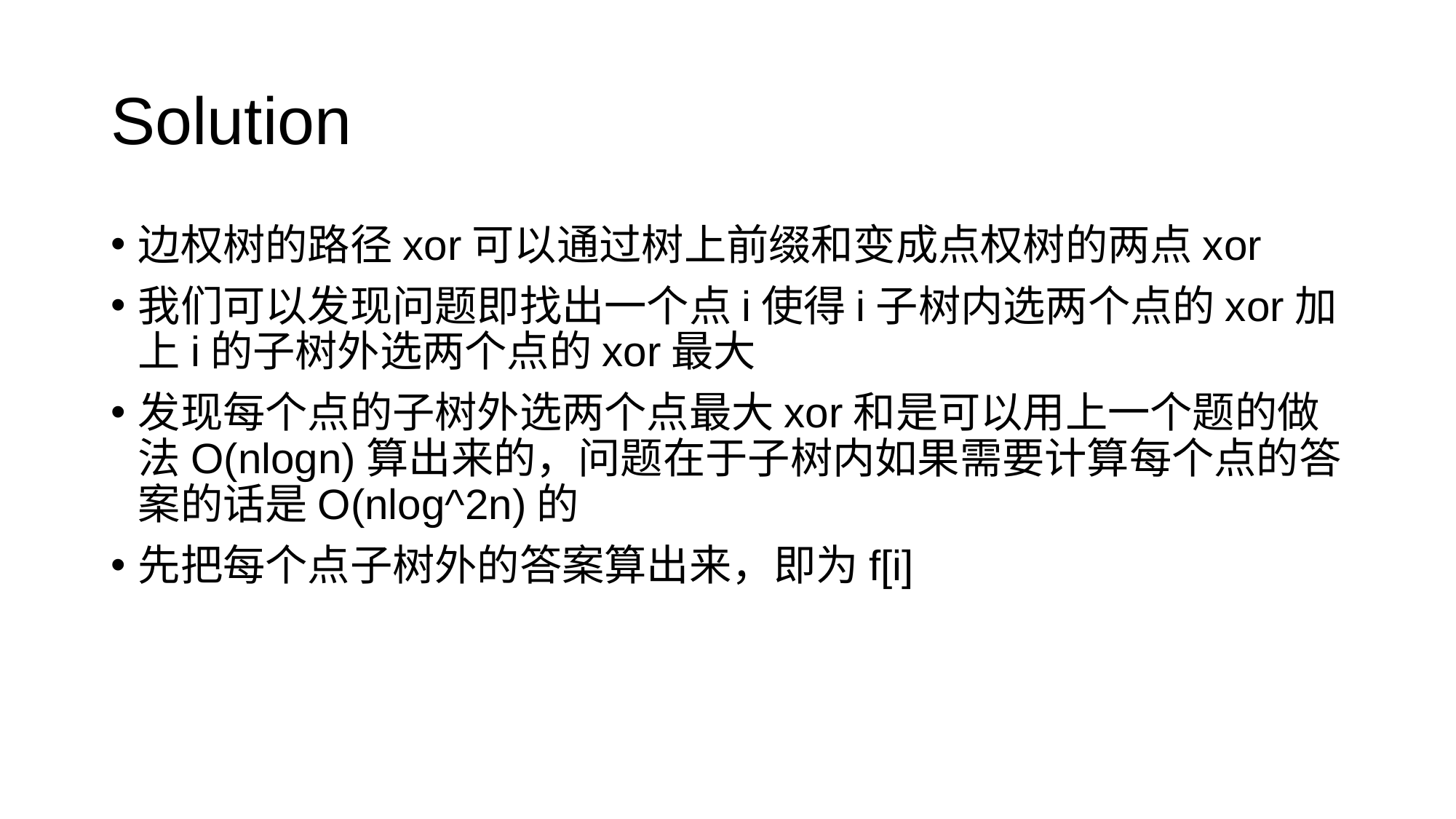

# Solution
边权树的路径xor可以通过树上前缀和变成点权树的两点xor
我们可以发现问题即找出一个点i使得i子树内选两个点的xor加上i的子树外选两个点的xor最大
发现每个点的子树外选两个点最大xor和是可以用上一个题的做法O(nlogn)算出来的，问题在于子树内如果需要计算每个点的答案的话是O(nlog^2n)的
先把每个点子树外的答案算出来，即为f[i]